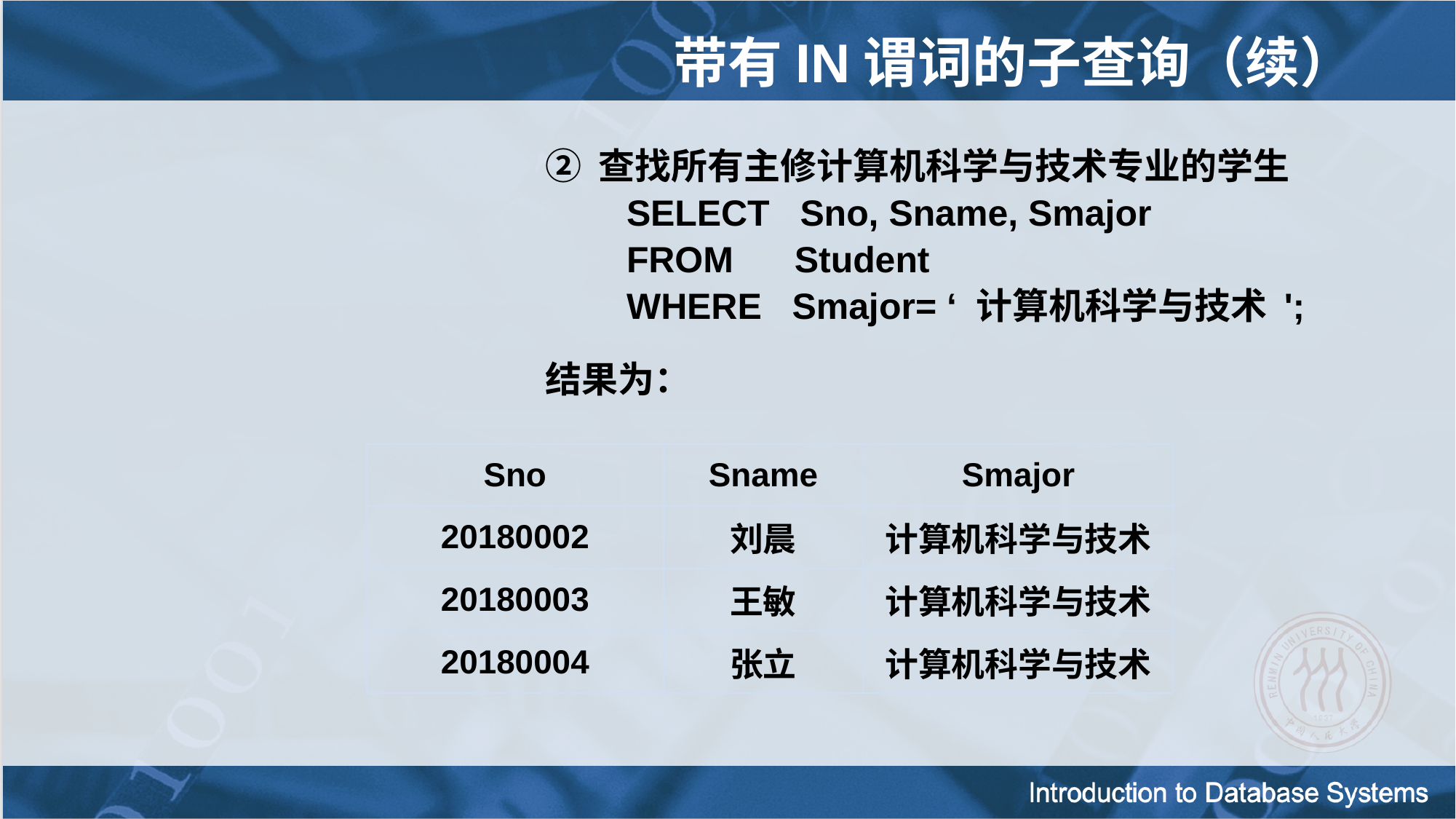

带有IN谓词的子查询（续）
② 查找所有主修计算机科学与技术专业的学生
        SELECT   Sno, Sname, Smajor
        FROM      Student
        WHERE   Smajor= ‘ 计算机科学与技术 ';
结果为：
| Sno | Sname | Smajor |
| --- | --- | --- |
| 20180002 | 刘晨 | 计算机科学与技术 |
| 20180003 | 王敏 | 计算机科学与技术 |
| 20180004 | 张立 | 计算机科学与技术 |